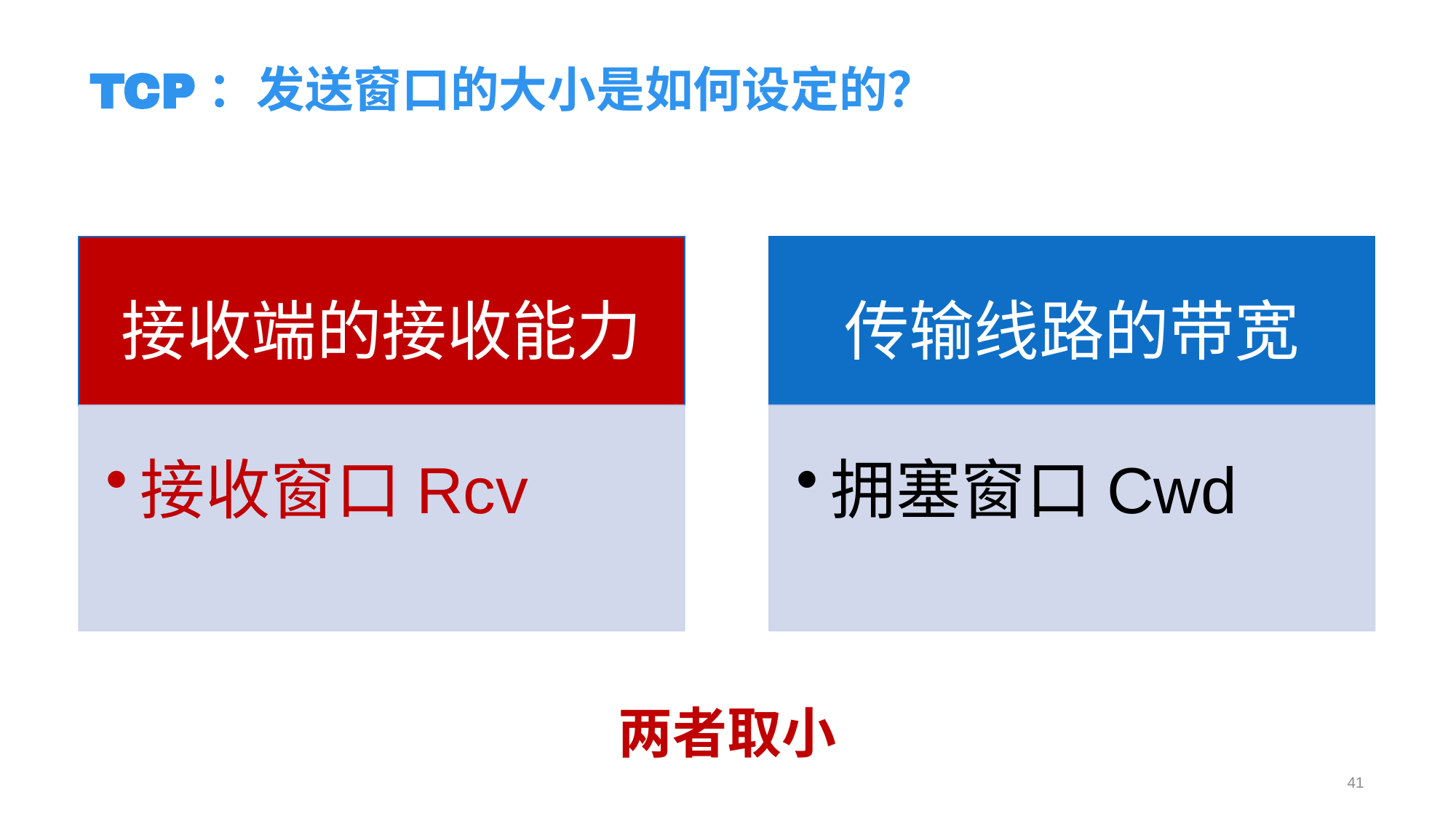

# TCP：发送窗口的大小是如何设定的？
接收端的接收能力
接收窗口Rcv
传输线路的带宽
拥塞窗口Cwd
两者取小
41